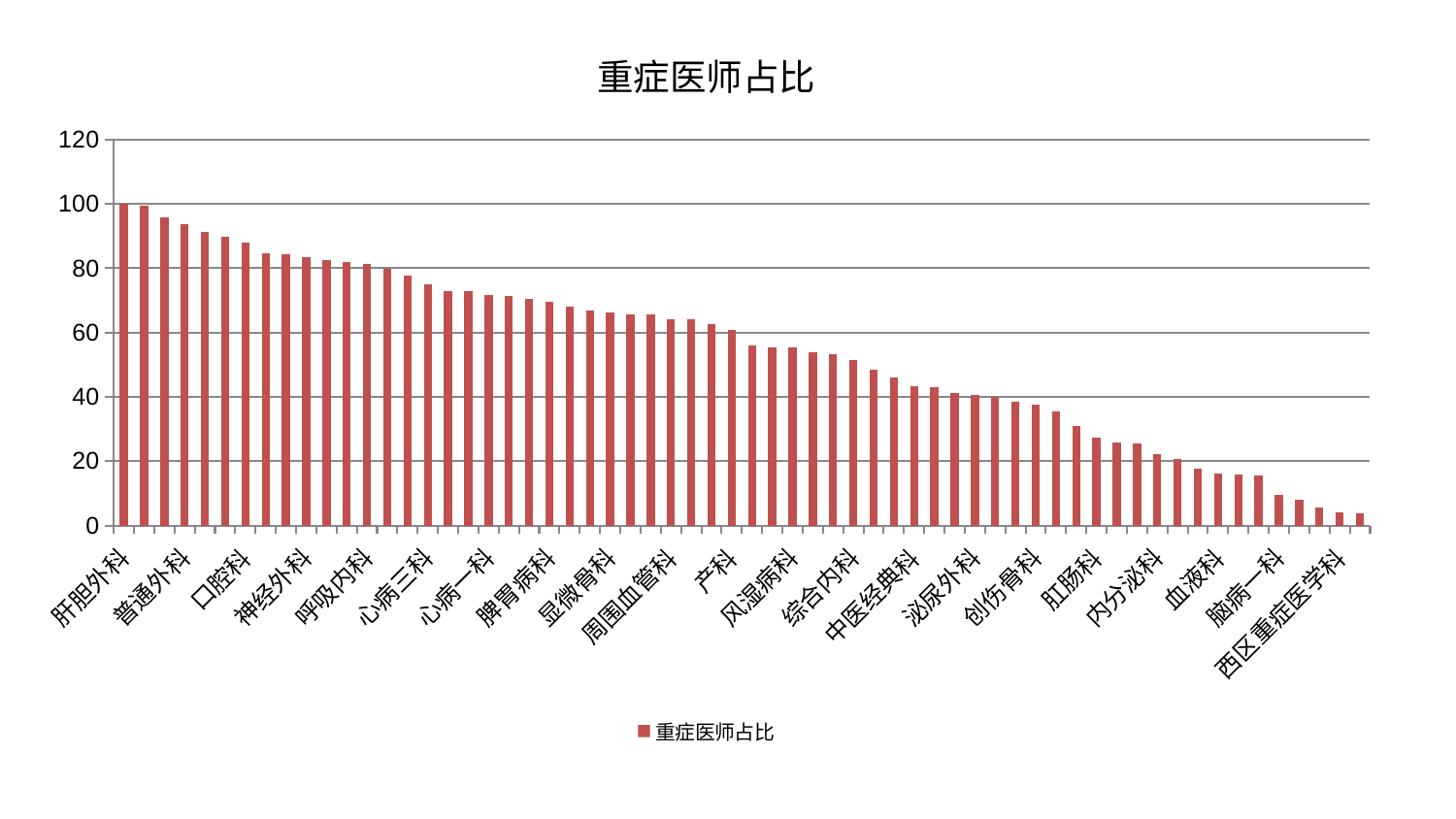

### Chart: 重症医师占比

| Category | 重症医师占比 |
|---|---|
| 肝胆外科 | 100.0 |
| 微创骨科 | 99.35993350967162 |
| 东区重症医学科 | 95.96449702956131 |
| 普通外科 | 93.57804865507033 |
| 肿瘤内科 | 91.16249806351355 |
| 男科 | 89.74030596545535 |
| 口腔科 | 88.0697978391799 |
| 治未病中心 | 84.51393137511906 |
| 脊柱骨科 | 84.49334917191953 |
| 神经外科 | 83.38169933962382 |
| 重症医学科 | 82.5575508862898 |
| 医院 | 81.83458945966208 |
| 呼吸内科 | 81.47719161129643 |
| 骨科 | 79.94167242460509 |
| 身心医学科 | 77.8229382967804 |
| 心病三科 | 74.87801215987946 |
| 肾脏内科 | 72.94952430522386 |
| 小儿推拿科 | 72.76074760313251 |
| 心病一科 | 71.73142978825818 |
| 关节骨科 | 71.47656093242614 |
| 东区肾病科 | 70.47661128020964 |
| 脾胃病科 | 69.5664934648356 |
| 康复科 | 67.98878293898922 |
| 儿科 | 66.7087393828518 |
| 显微骨科 | 66.38954720734597 |
| 消化内科 | 65.62707273825883 |
| 肝病科 | 65.55821274143084 |
| 周围血管科 | 64.29460326628313 |
| 乳腺甲状腺外科 | 64.05396145930763 |
| 眼科 | 62.720073037654984 |
| 产科 | 60.68651440018407 |
| 妇科妇二科合并 | 55.98149602933131 |
| 心血管内科 | 55.34053778068108 |
| 风湿病科 | 55.32957352547831 |
| 心病四科 | 53.98137156875595 |
| 皮肤科 | 53.343110437497884 |
| 综合内科 | 51.53210997764074 |
| 妇科 | 48.29793097172318 |
| 脑病三科 | 45.90693156647634 |
| 中医经典科 | 43.31466783573511 |
| 脑病二科 | 43.08121130198722 |
| 中医外治中心 | 41.15157242946184 |
| 泌尿外科 | 40.50714002245193 |
| 肾病科 | 40.01325229868628 |
| 胸外科 | 38.5910351584243 |
| 创伤骨科 | 37.504216888584054 |
| 心病二科 | 35.446184412959724 |
| 针灸科 | 30.969044732413217 |
| 肛肠科 | 27.22133194883678 |
| 妇二科 | 25.916398671066368 |
| 神经内科 | 25.592437642661167 |
| 内分泌科 | 22.037432753242772 |
| 耳鼻喉科 | 20.779072524273555 |
| 推拿科 | 17.537934251592556 |
| 血液科 | 16.175486836456276 |
| 小儿骨科 | 15.890411019345047 |
| 运动损伤骨科 | 15.538619145188235 |
| 脑病一科 | 9.652478943777588 |
| 老年医学科 | 8.003982266366124 |
| 脾胃科消化科合并 | 5.571794987827897 |
| 西区重症医学科 | 4.16046209333639 |
| 美容皮肤科 | 3.6749374231105567 |
109